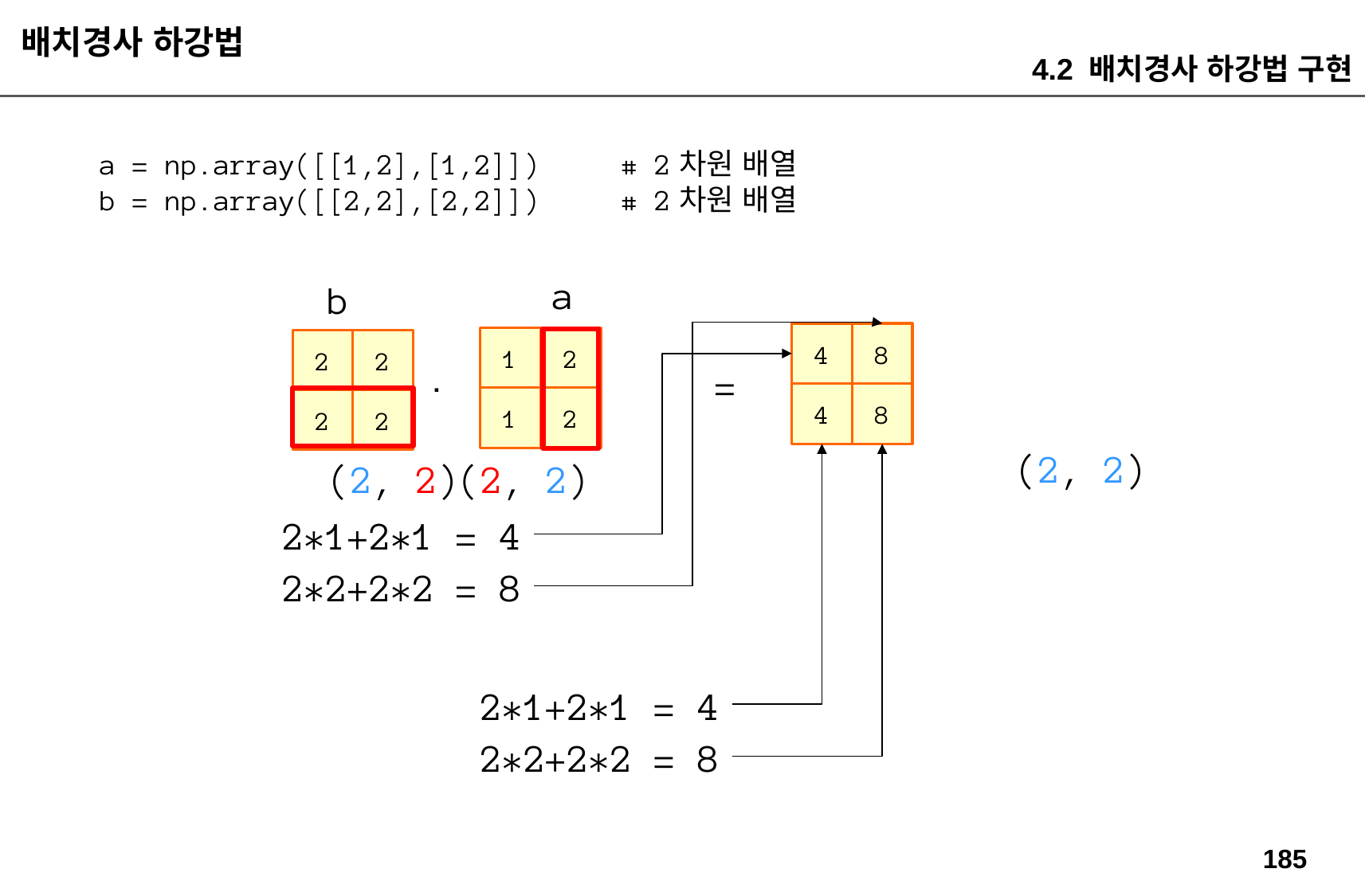

배치경사 하강법
4.2 배치경사 하강법 구현
a = np.array([[1,2],[1,2]])     # 2차원 배열
b = np.array([[2,2],[2,2]])     # 2차원 배열
a
b
4
8
1
2

2
2
.
=
4
8

1
2
2
2
(2, 2)
(2, 2)(2, 2)
2*1+2*1 = 4
2*2+2*2 = 8
2*1+2*1 = 4
2*2+2*2 = 8